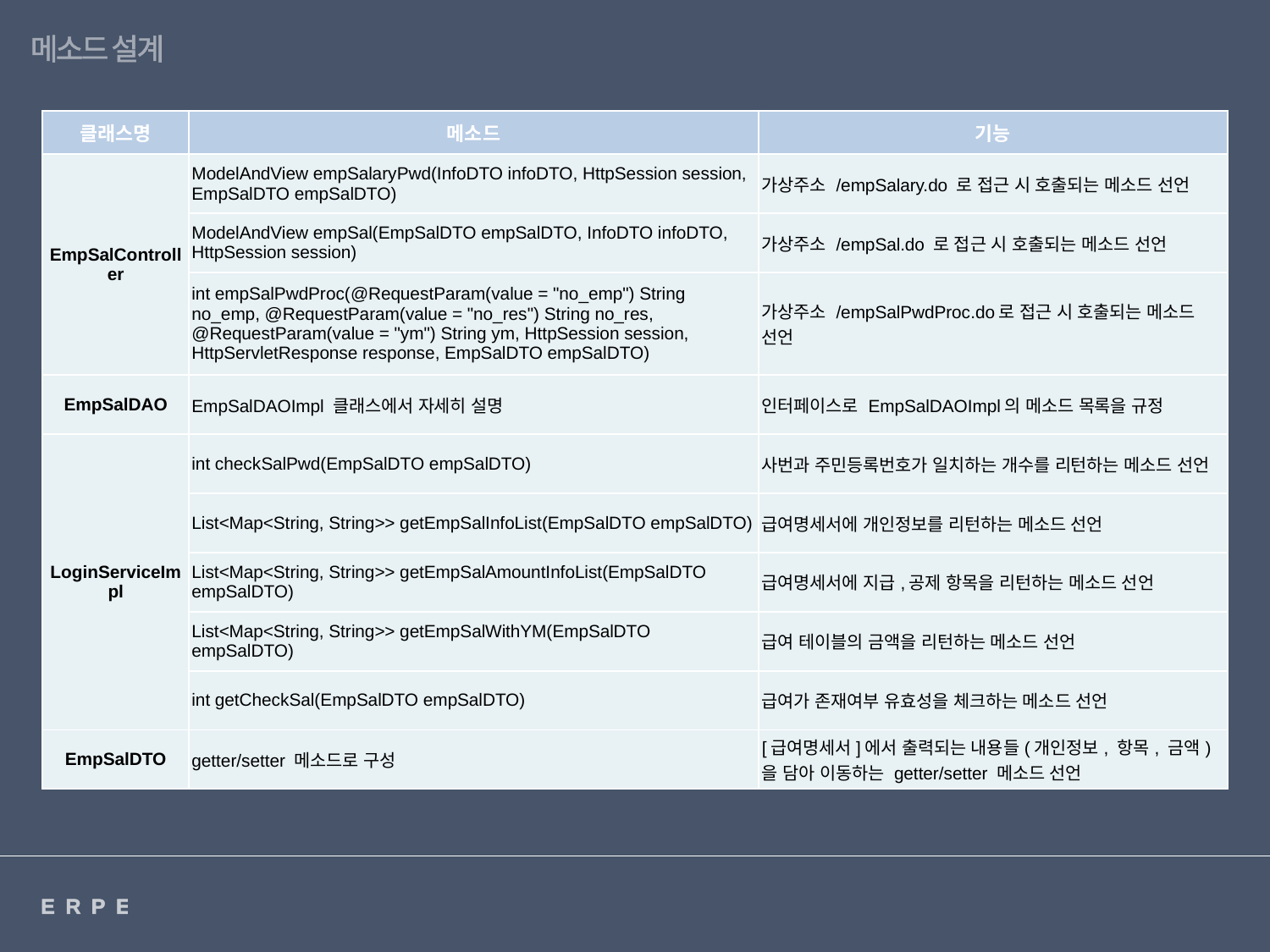

메소드 설계
| 클래스명 | 메소드 | 기능 |
| --- | --- | --- |
| EmpSalController | ModelAndView empSalaryPwd(InfoDTO infoDTO, HttpSession session, EmpSalDTO empSalDTO) | 가상주소 /empSalary.do 로 접근 시 호출되는 메소드 선언 |
|  | ModelAndView empSal(EmpSalDTO empSalDTO, InfoDTO infoDTO, HttpSession session) | 가상주소 /empSal.do 로 접근 시 호출되는 메소드 선언 |
|  | int empSalPwdProc(@RequestParam(value = "no\_emp") String no\_emp, @RequestParam(value = "no\_res") String no\_res, @RequestParam(value = "ym") String ym, HttpSession session, HttpServletResponse response, EmpSalDTO empSalDTO) | 가상주소 /empSalPwdProc.do로 접근 시 호출되는 메소드 선언 |
| EmpSalDAO | EmpSalDAOImpl 클래스에서 자세히 설명 | 인터페이스로 EmpSalDAOImpl의 메소드 목록을 규정 |
| LoginServiceImpl | int checkSalPwd(EmpSalDTO empSalDTO) | 사번과 주민등록번호가 일치하는 개수를 리턴하는 메소드 선언 |
|  | List<Map<String, String>> getEmpSalInfoList(EmpSalDTO empSalDTO) | 급여명세서에 개인정보를 리턴하는 메소드 선언 |
|  | List<Map<String, String>> getEmpSalAmountInfoList(EmpSalDTO empSalDTO) | 급여명세서에 지급,공제 항목을 리턴하는 메소드 선언 |
|  | List<Map<String, String>> getEmpSalWithYM(EmpSalDTO empSalDTO) | 급여 테이블의 금액을 리턴하는 메소드 선언 |
|  | int getCheckSal(EmpSalDTO empSalDTO) | 급여가 존재여부 유효성을 체크하는 메소드 선언 |
| EmpSalDTO | getter/setter 메소드로 구성 | [급여명세서]에서 출력되는 내용들(개인정보, 항목, 금액)을 담아 이동하는 getter/setter 메소드 선언 |

ERPERP